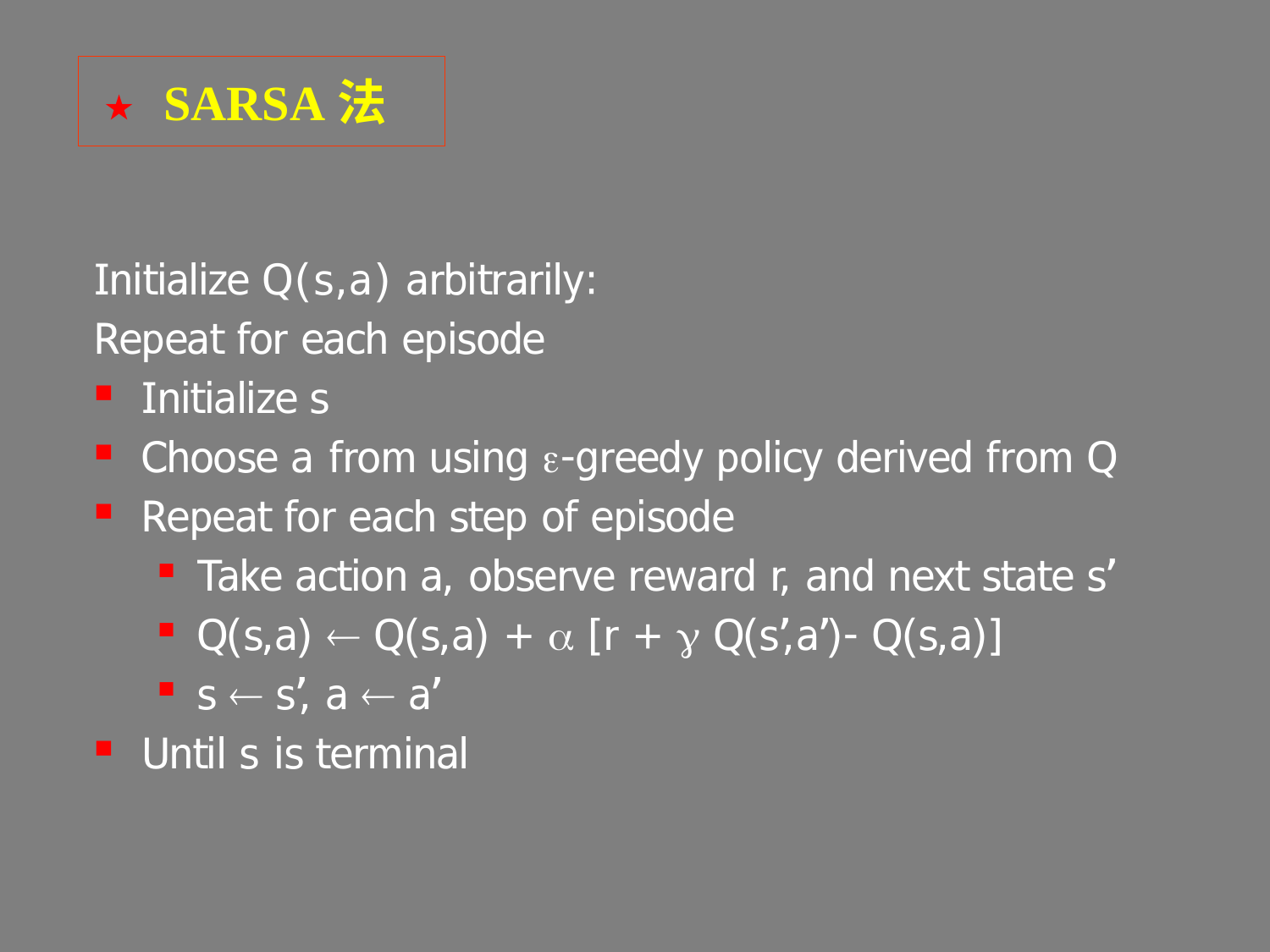

★ SARSA法
Initialize Q(s,a) arbitrarily:
Repeat for each episode
Initialize s
Choose a from using ε-greedy policy derived from Q
Repeat for each step of episode
Take action a, observe reward r, and next state s’
Q(s,a) ← Q(s,a) + α [r + γ Q(s’,a’)- Q(s,a)]
s ← s’, a ← a’
Until s is terminal